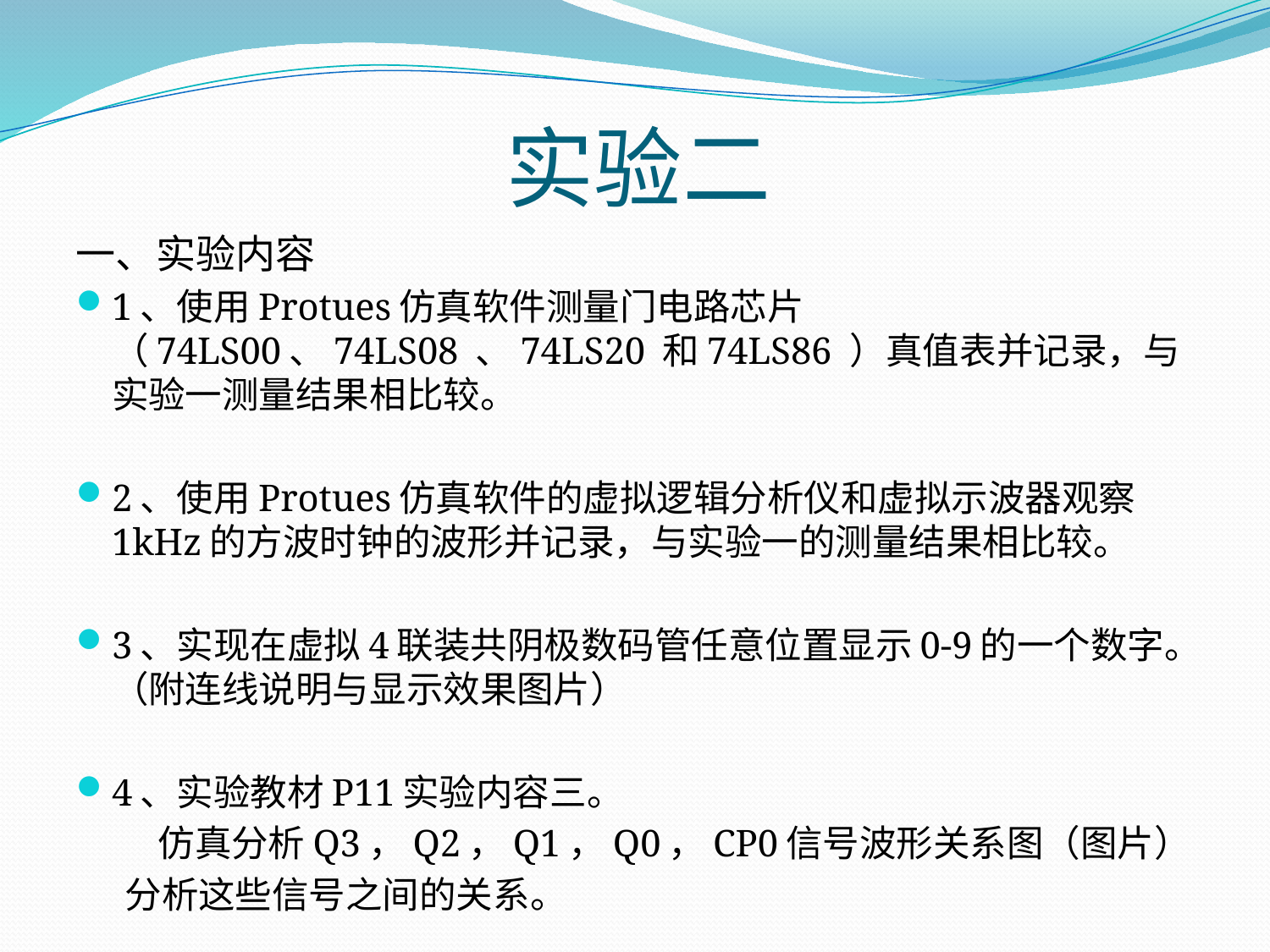

# 实验二
一、实验内容
1、使用Protues仿真软件测量门电路芯片（74LS00、74LS08 、74LS20 和74LS86 ）真值表并记录，与实验一测量结果相比较。

2、使用Protues仿真软件的虚拟逻辑分析仪和虚拟示波器观察1kHz的方波时钟的波形并记录，与实验一的测量结果相比较。

3、实现在虚拟4联装共阴极数码管任意位置显示0-9的一个数字。（附连线说明与显示效果图片）

4、实验教材P11实验内容三。
         仿真分析Q3，Q2，Q1，Q0，CP0信号波形关系图（图片）
     分析这些信号之间的关系。